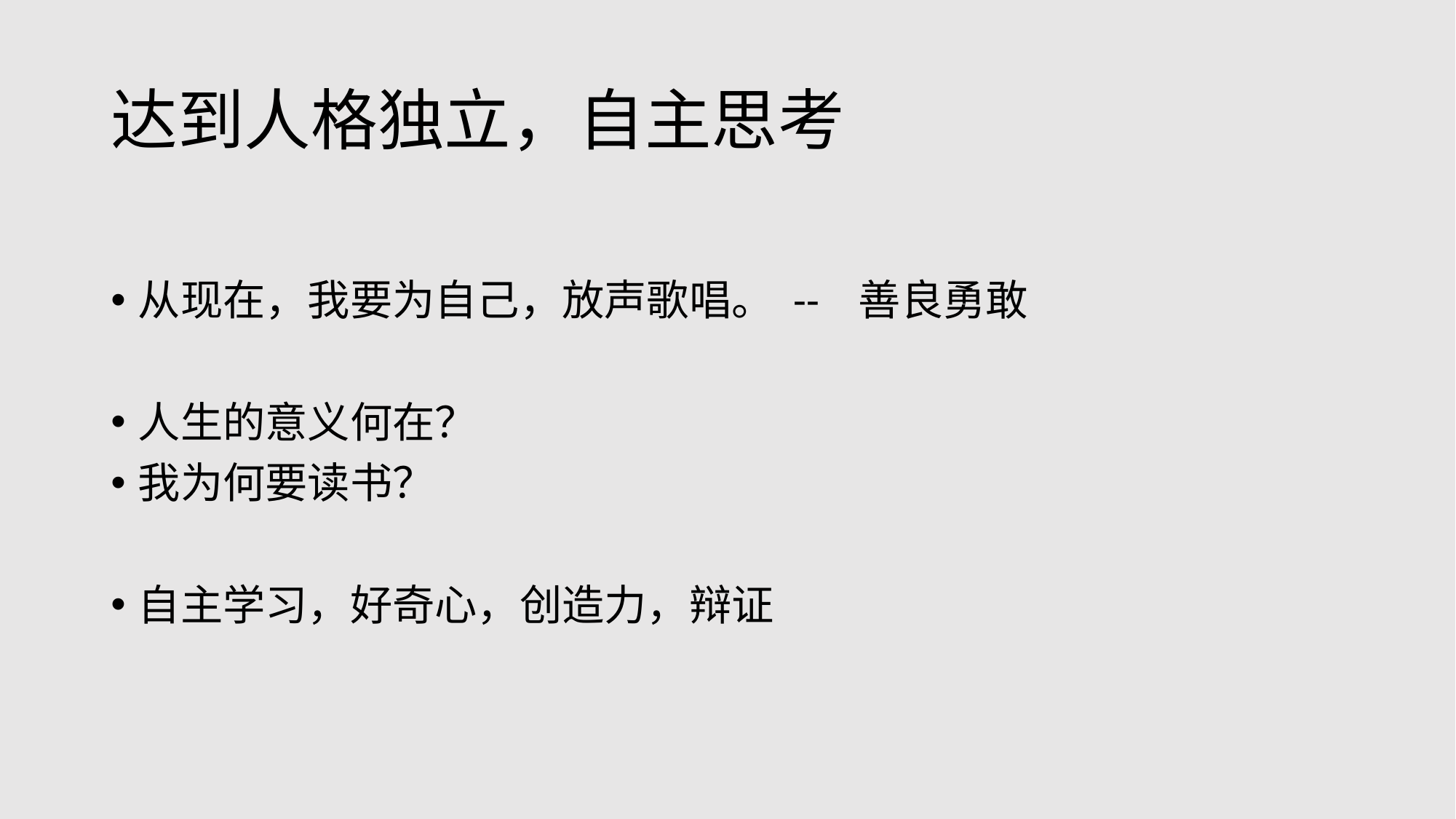

# 达到人格独立，自主思考
从现在，我要为自己，放声歌唱。 --   善良勇敢

人生的意义何在？
我为何要读书？

自主学习，好奇心，创造力，辩证